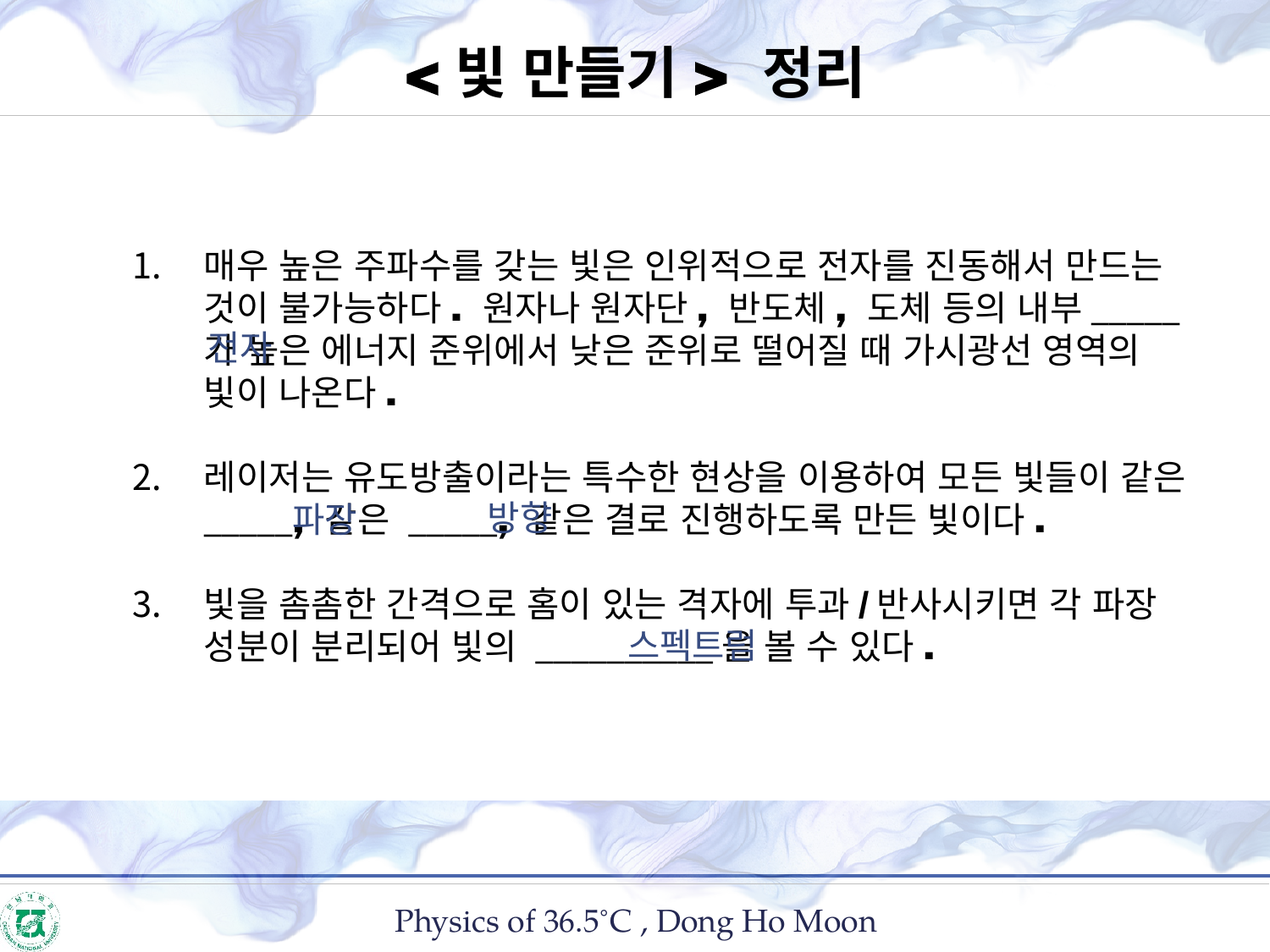

<빛 만들기> 정리
전자
매우 높은 주파수를 갖는 빛은 인위적으로 전자를 진동해서 만드는 것이 불가능하다. 원자나 원자단, 반도체, 도체 등의 내부_____가 높은 에너지 준위에서 낮은 준위로 떨어질 때 가시광선 영역의 빛이 나온다.

레이저는 유도방출이라는 특수한 현상을 이용하여 모든 빛들이 같은 _____, 같은 _____, 같은 결로 진행하도록 만든 빛이다.

빛을 촘촘한 간격으로 홈이 있는 격자에 투과/반사시키면 각 파장 성분이 분리되어 빛의 __________을 볼 수 있다.

방향
파장
스펙트럼